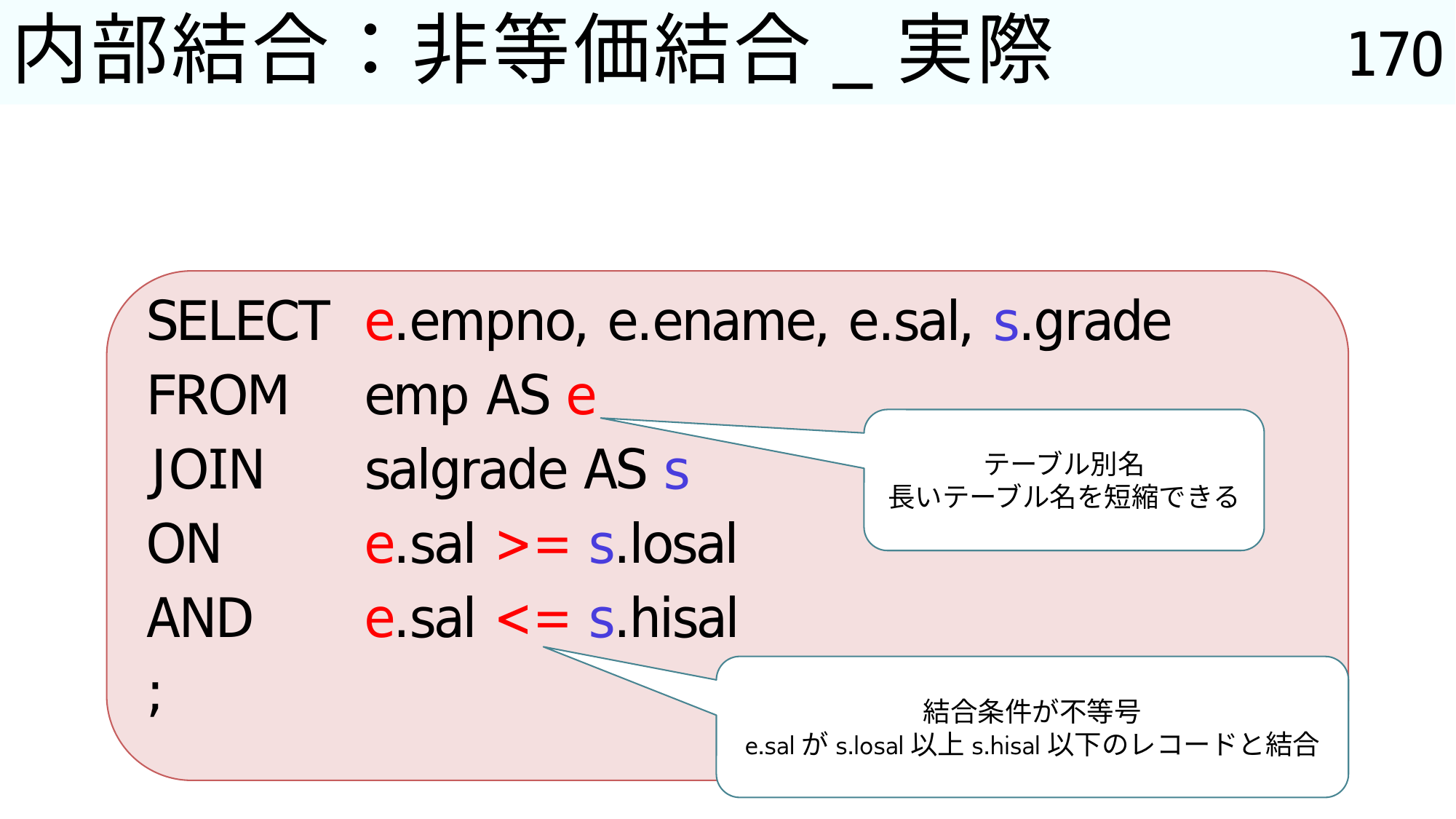

170
# 内部結合：非等価結合_実際

SELECT	e.empno, e.ename, e.sal, s.grade
FROM	emp AS e
JOIN	salgrade AS s
ON		e.sal >= s.losal
AND		e.sal <= s.hisal
;
テーブル別名
長いテーブル名を短縮できる
結合条件が不等号
e.salがs.losal以上s.hisal以下のレコードと結合